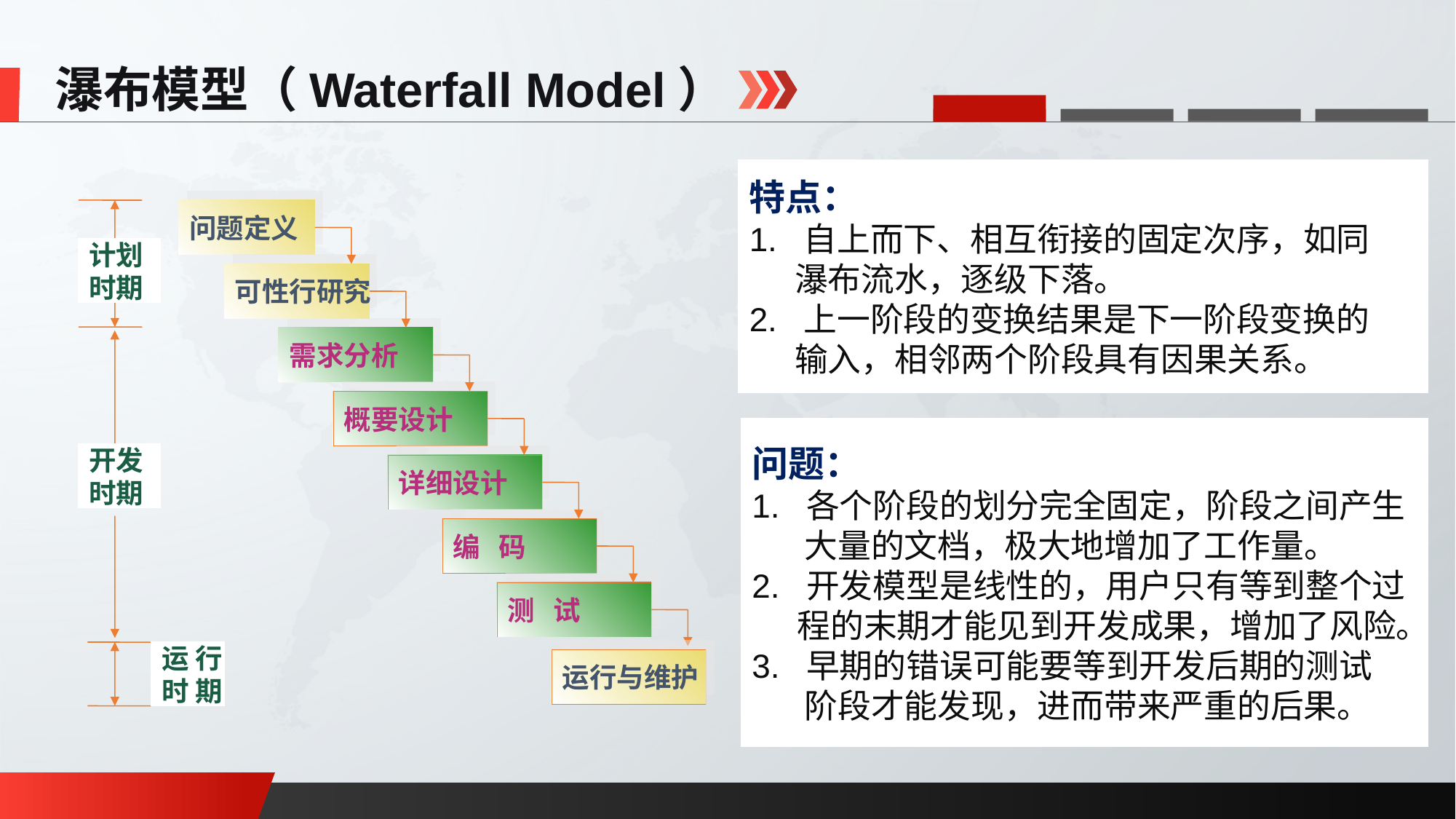

瀑布模型（Waterfall Model）

特点：
自上而下、相互衔接的固定次序，如同
     瀑布流水，逐级下落。
2.  上一阶段的变换结果是下一阶段变换的
     输入，相邻两个阶段具有因果关系。

问题定义

计划
时期
可性行研究

需求分析

概要设计

问题：
各个阶段的划分完全固定，阶段之间产生
      大量的文档，极大地增加了工作量。
开发模型是线性的，用户只有等到整个过
     程的末期才能见到开发成果，增加了风险。
早期的错误可能要等到开发后期的测试
      阶段才能发现，进而带来严重的后果。
开发
时期
详细设计

编   码

测   试

运 行
时 期
运行与维护